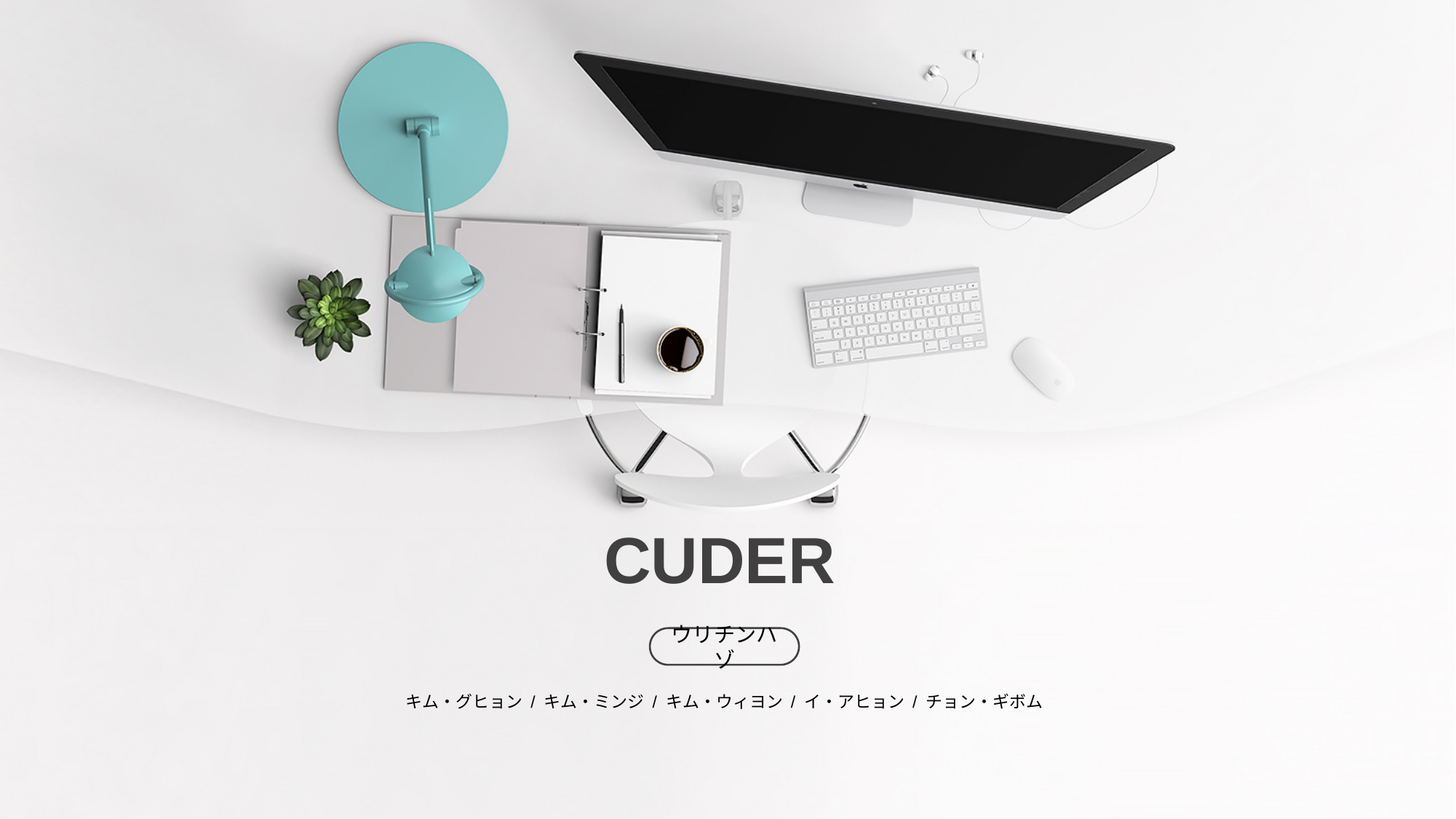

CUDER
ウリチンハゾ
キム・グヒョン / キム・ミンジ / キム・ウィヨン / イ・アヒョン / チョン・ギボム